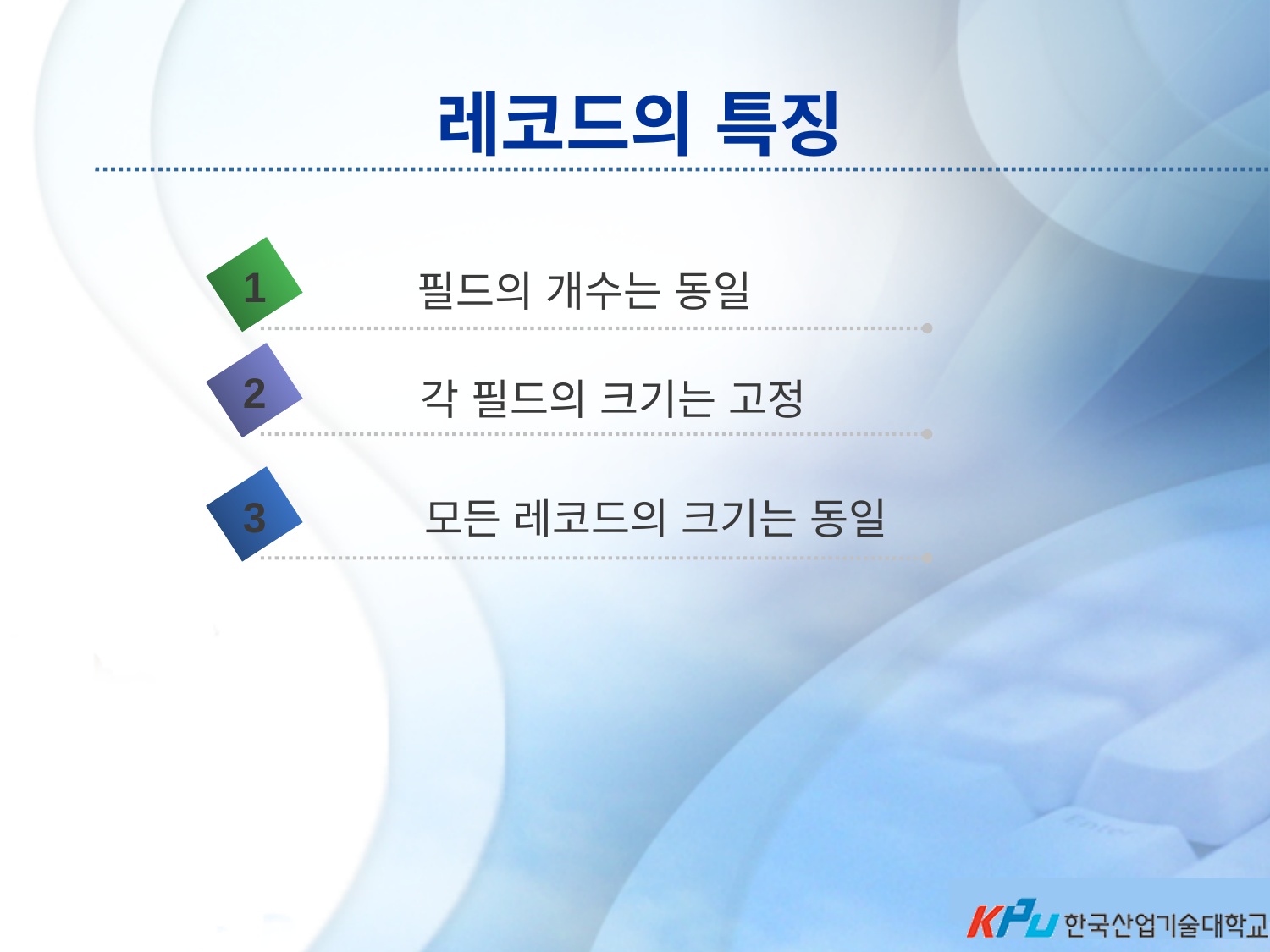

# 레코드의 특징

1
필드의 개수는 동일

2
각 필드의 크기는 고정

3
모든 레코드의 크기는 동일